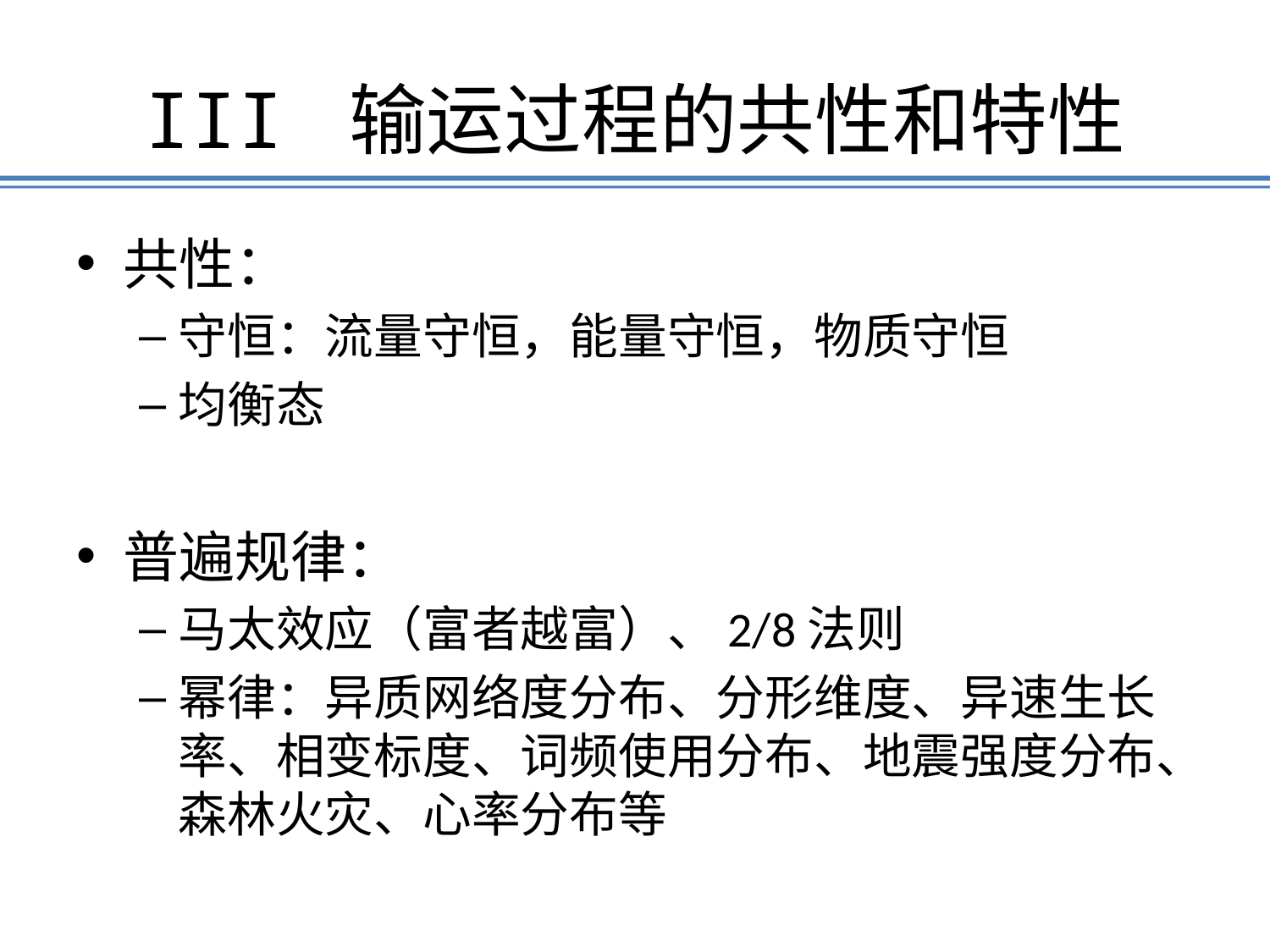

# III 输运过程的共性和特性
共性：
守恒：流量守恒，能量守恒，物质守恒
均衡态

普遍规律：
马太效应（富者越富）、2/8法则
幂律：异质网络度分布、分形维度、异速生长率、相变标度、词频使用分布、地震强度分布、森林火灾、心率分布等